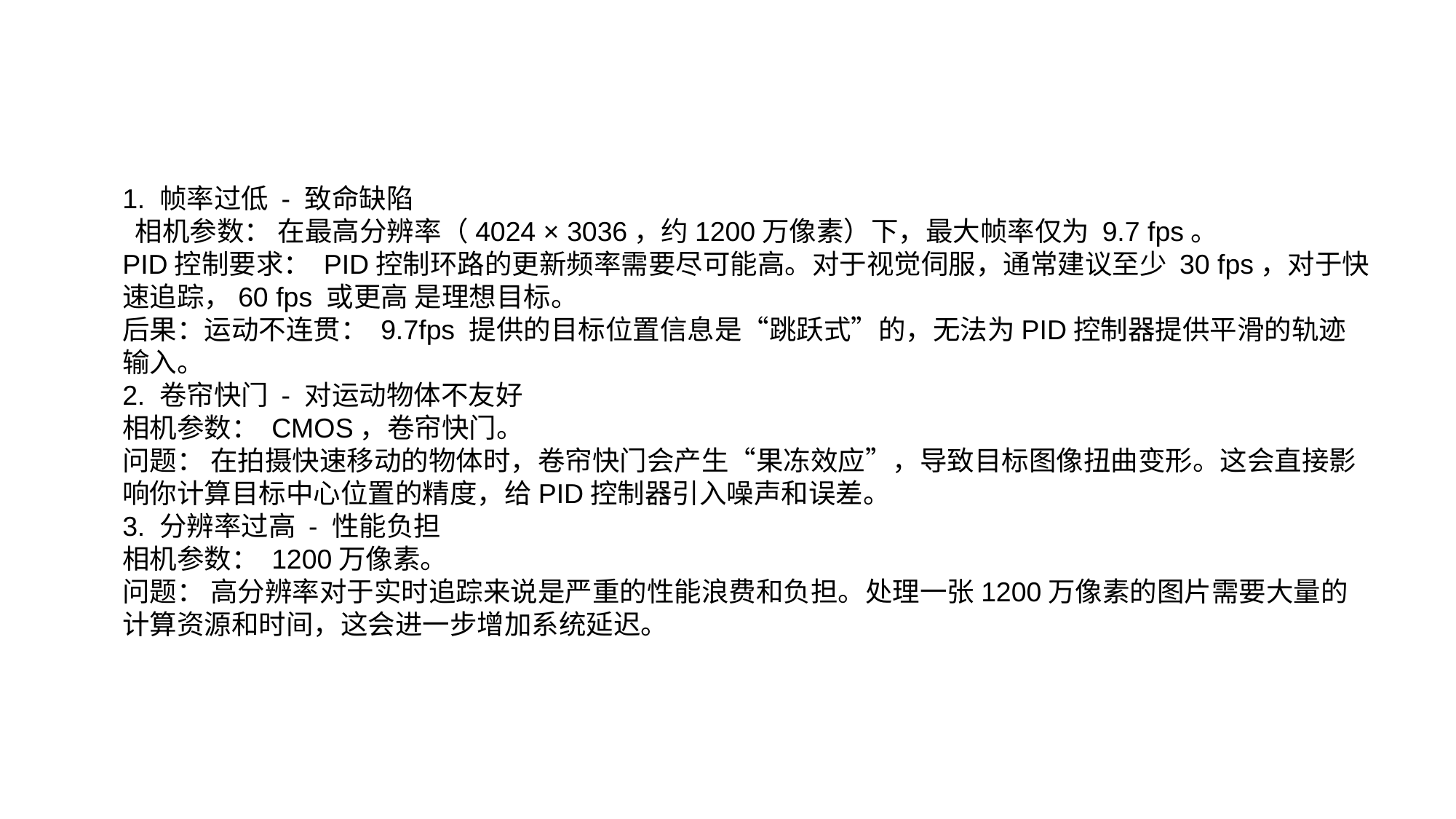

1. 帧率过低 - 致命缺陷
 相机参数： 在最高分辨率（4024 × 3036，约1200万像素）下，最大帧率仅为 9.7 fps。
PID控制要求： PID控制环路的更新频率需要尽可能高。对于视觉伺服，通常建议至少 30 fps，对于快速追踪，60 fps 或更高 是理想目标。
后果：运动不连贯： 9.7fps 提供的目标位置信息是“跳跃式”的，无法为PID控制器提供平滑的轨迹输入。
2. 卷帘快门 - 对运动物体不友好
相机参数： CMOS，卷帘快门。
问题： 在拍摄快速移动的物体时，卷帘快门会产生“果冻效应”，导致目标图像扭曲变形。这会直接影响你计算目标中心位置的精度，给PID控制器引入噪声和误差。
3. 分辨率过高 - 性能负担
相机参数： 1200万像素。
问题： 高分辨率对于实时追踪来说是严重的性能浪费和负担。处理一张1200万像素的图片需要大量的计算资源和时间，这会进一步增加系统延迟。